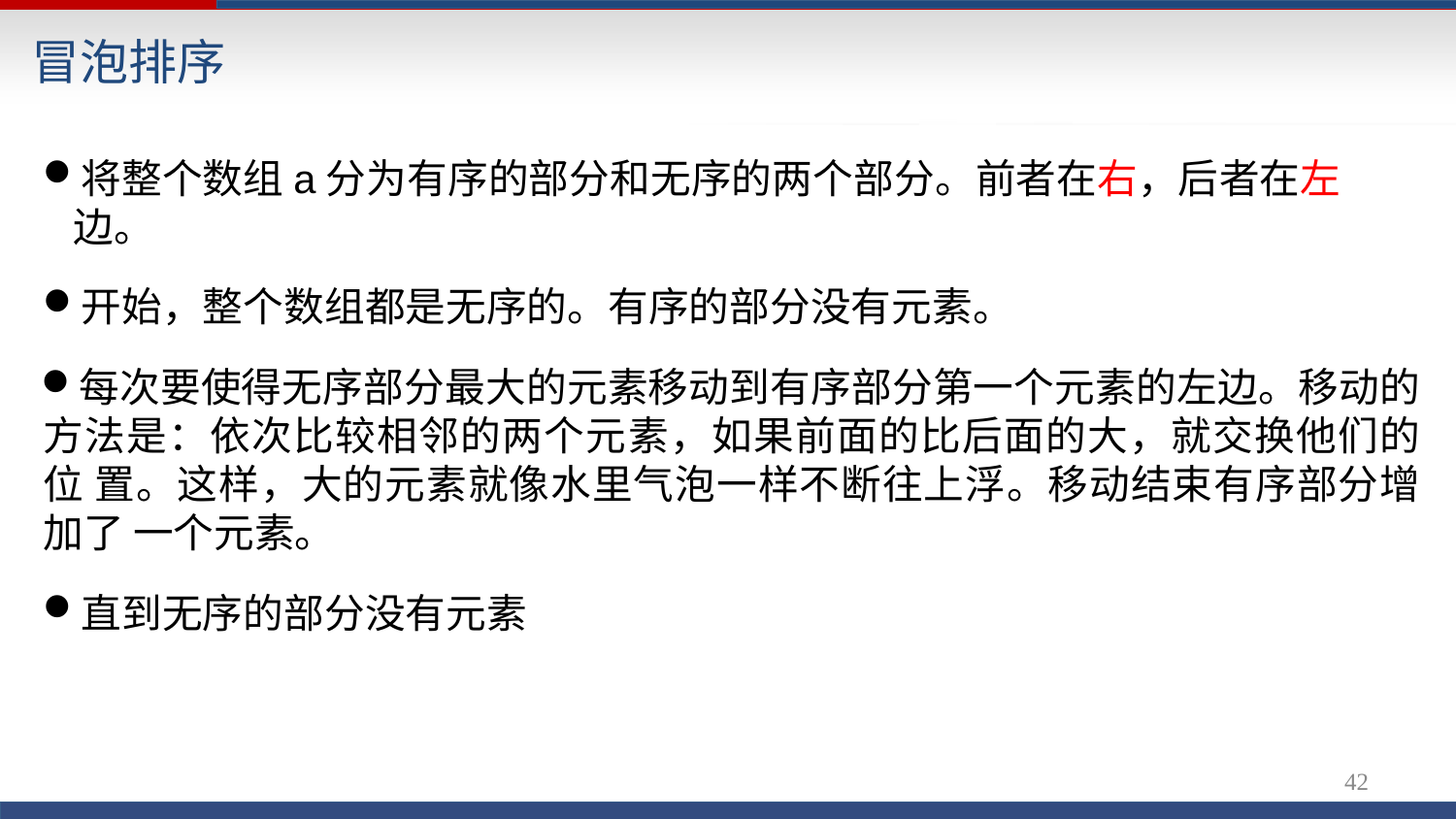

# 冒泡排序
将整个数组a分为有序的部分和无序的两个部分。前者在右，后者在左边。

开始，整个数组都是无序的。有序的部分没有元素。

每次要使得无序部分最大的元素移动到有序部分第一个元素的左边。移动的 方法是：依次比较相邻的两个元素，如果前面的比后面的大，就交换他们的位 置。这样，大的元素就像水里气泡一样不断往上浮。移动结束有序部分增加了 一个元素。

直到无序的部分没有元素
42